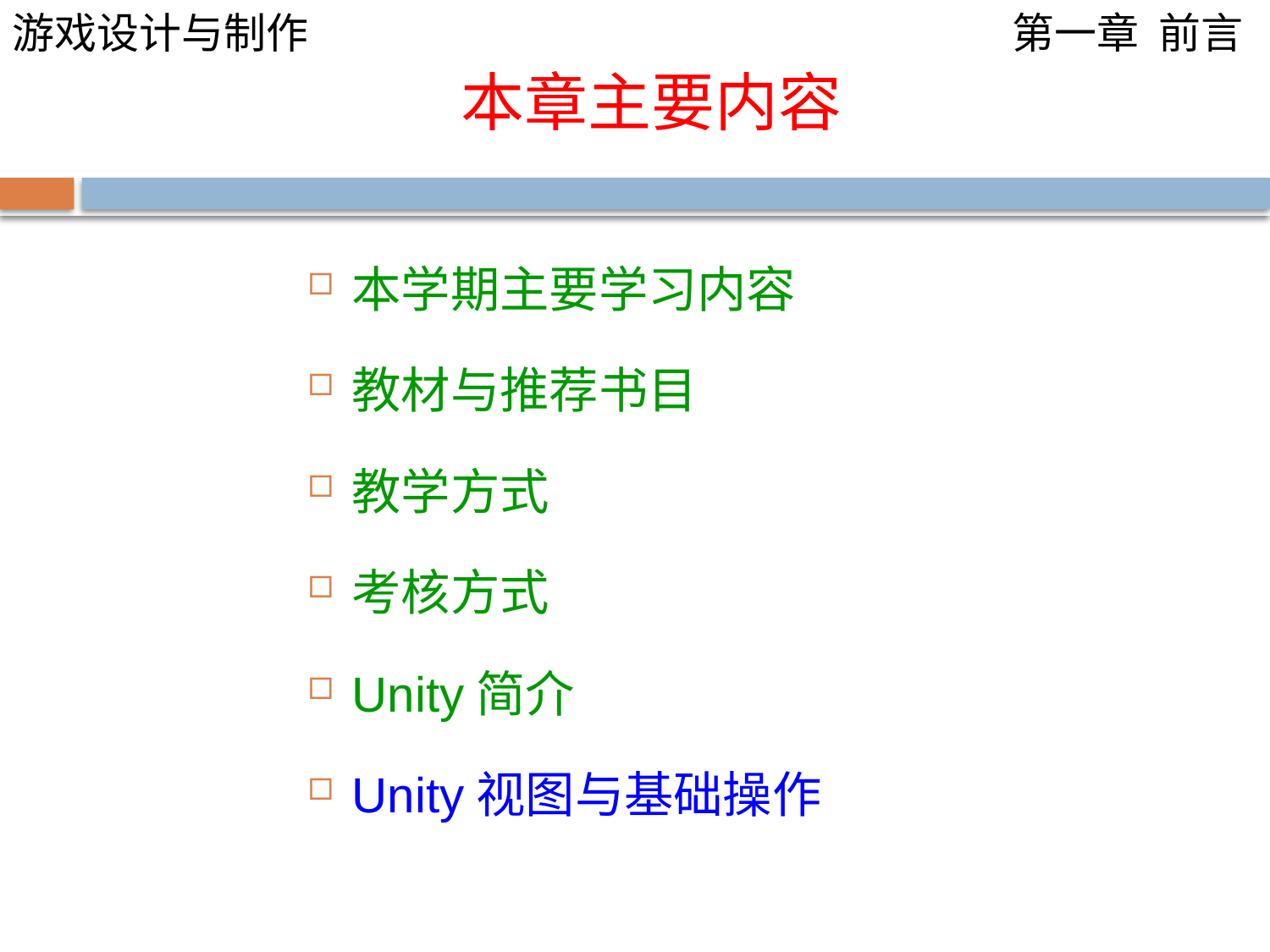

# 本章主要内容
39
本学期主要学习内容
教材与推荐书目
教学方式
考核方式
Unity简介
Unity视图与基础操作